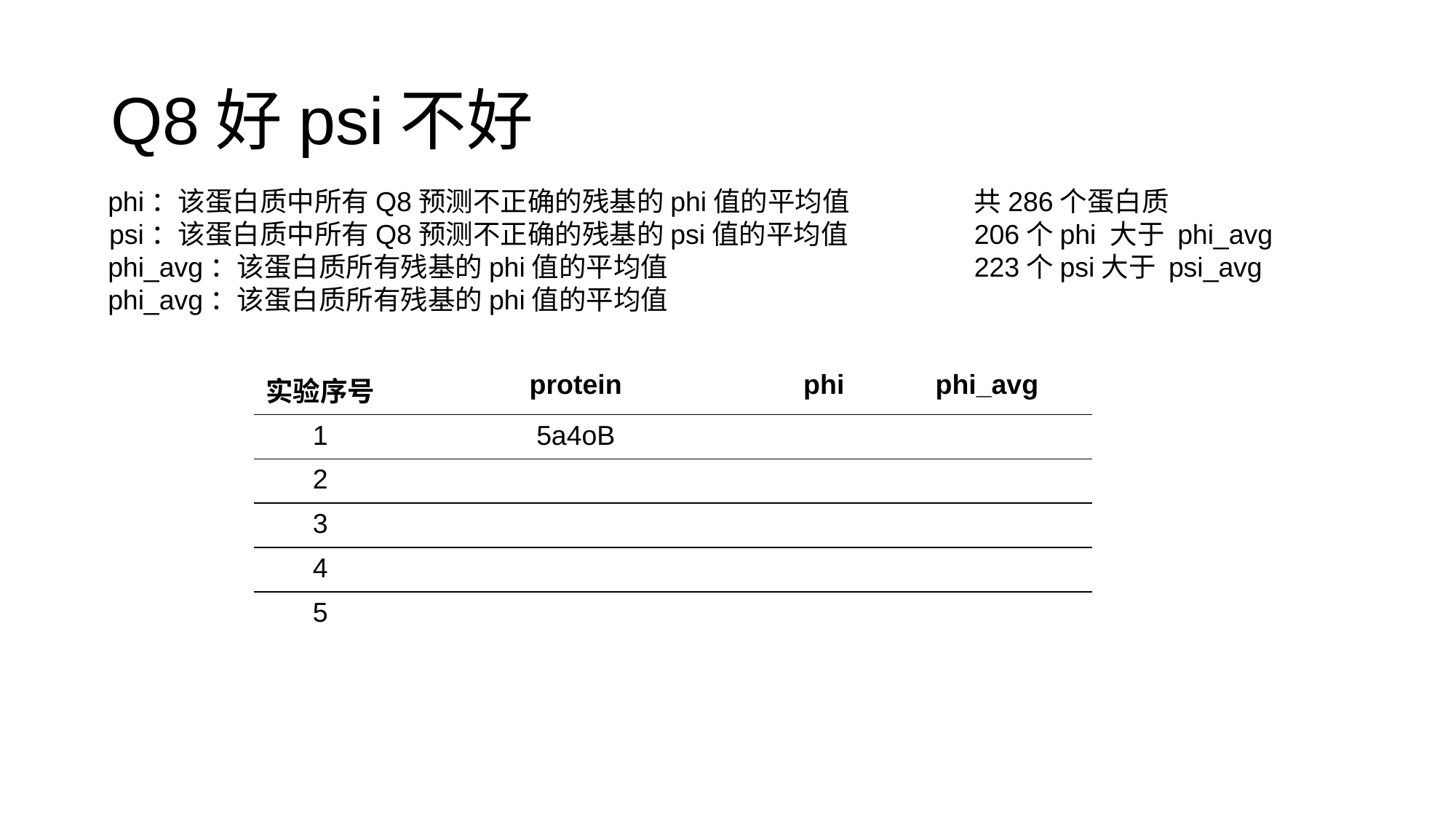

# Q8好psi不好
phi：该蛋白质中所有Q8预测不正确的残基的phi值的平均值
psi：该蛋白质中所有Q8预测不正确的残基的psi值的平均值
phi_avg：该蛋白质所有残基的phi值的平均值
phi_avg：该蛋白质所有残基的phi值的平均值
共286个蛋白质
206个phi 大于 phi_avg
223个psi大于 psi_avg
| 实验序号 | protein | phi | phi\_avg |
| --- | --- | --- | --- |
| 1 | 5a4oB |  |  |
| 2 |  |  |  |
| 3 |  |  |  |
| 4 |  |  |  |
| 5 |  |  |  |